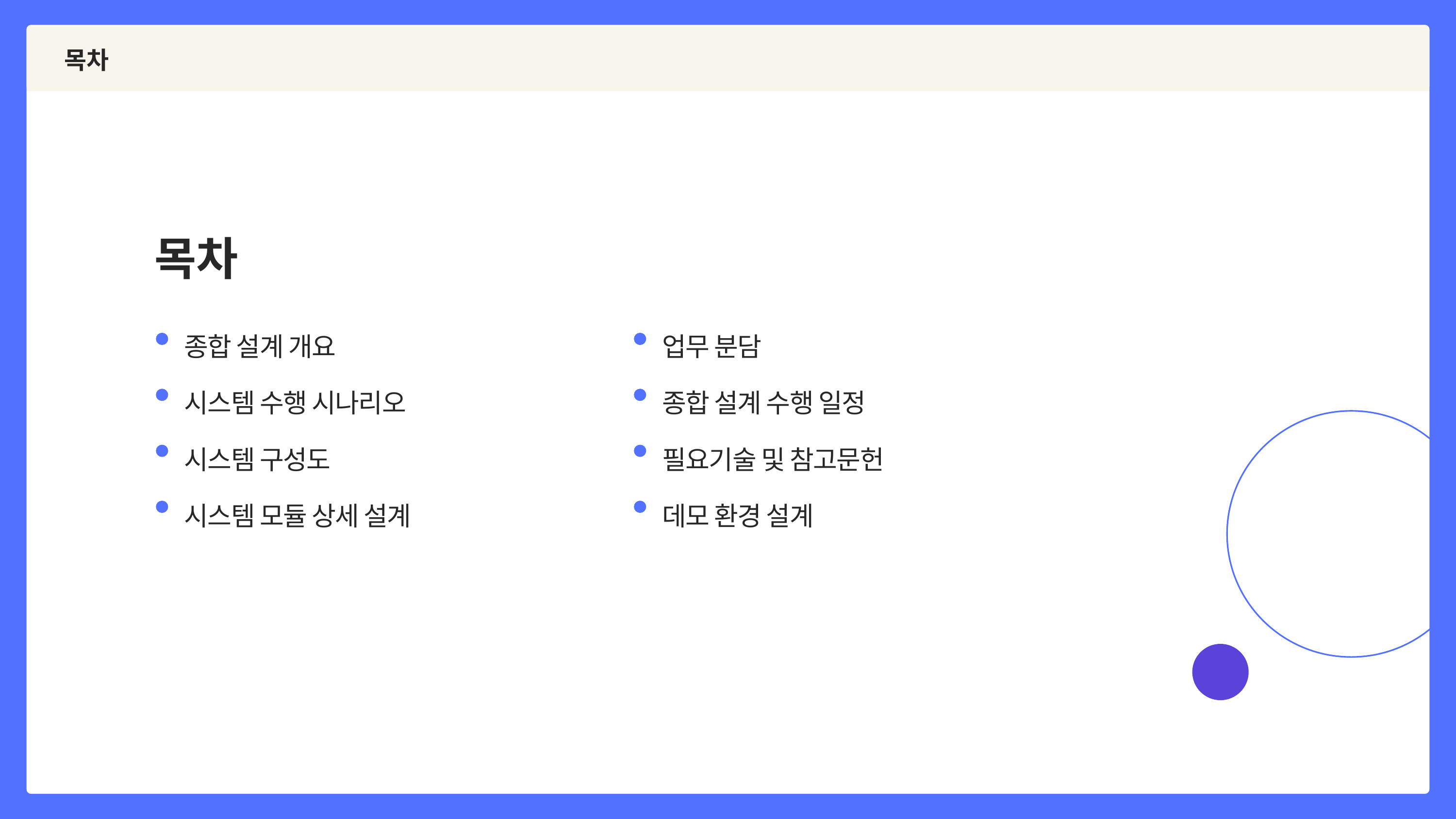

목차

목차
종합 설계 개요
시스템 수행 시나리오
시스템 구성도
시스템 모듈 상세 설계
업무 분담
종합 설계 수행 일정
필요기술 및 참고문헌
데모 환경 설계